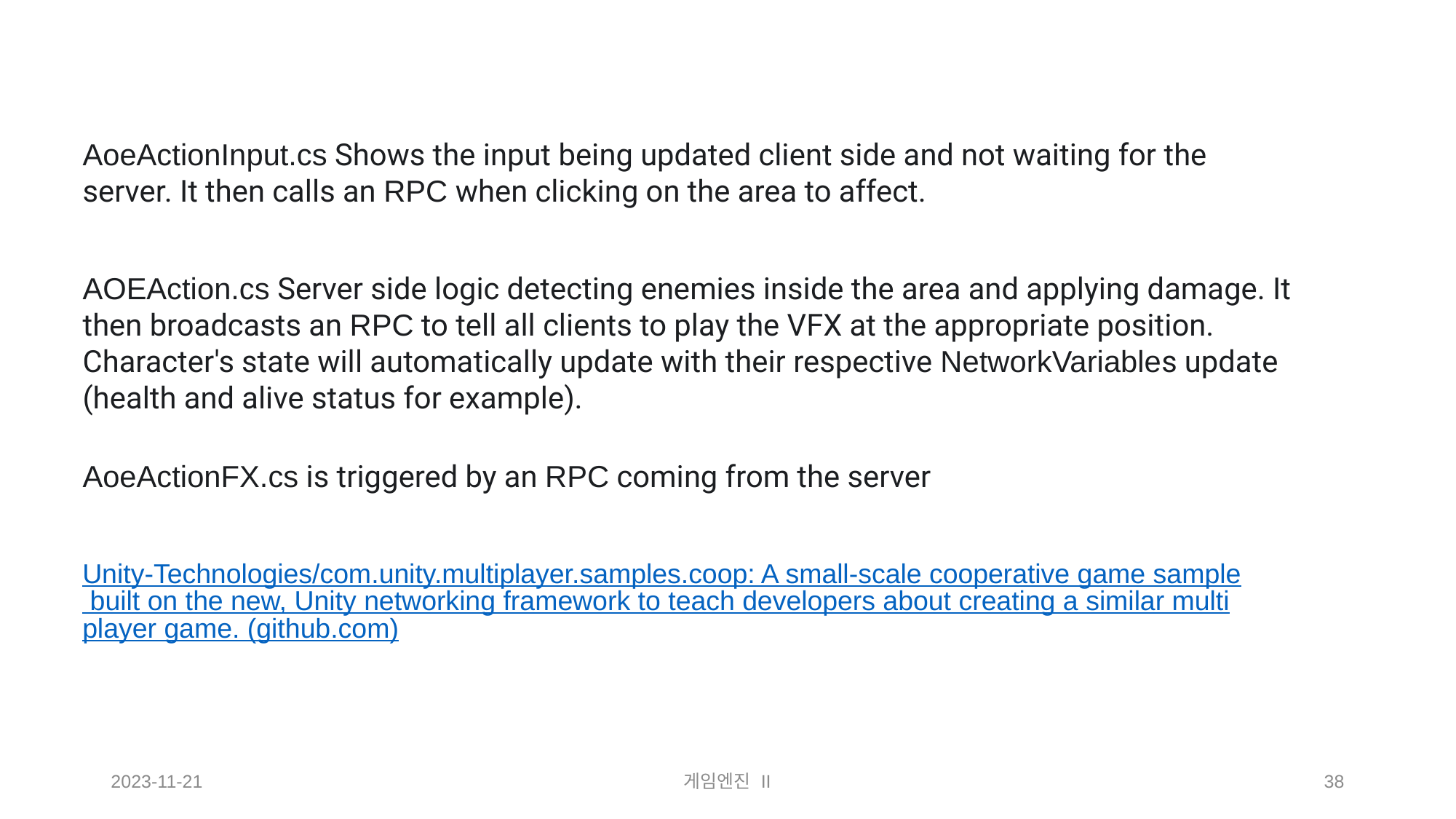

AoeActionInput.cs Shows the input being updated client side and not waiting for the server. It then calls an RPC when clicking on the area to affect.
AOEAction.cs Server side logic detecting enemies inside the area and applying damage. It then broadcasts an RPC to tell all clients to play the VFX at the appropriate position. Character's state will automatically update with their respective NetworkVariables update (health and alive status for example).
AoeActionFX.cs is triggered by an RPC coming from the server
Unity-Technologies/com.unity.multiplayer.samples.coop: A small-scale cooperative game sample built on the new, Unity networking framework to teach developers about creating a similar multiplayer game. (github.com)
2023-11-21
게임엔진 II
38